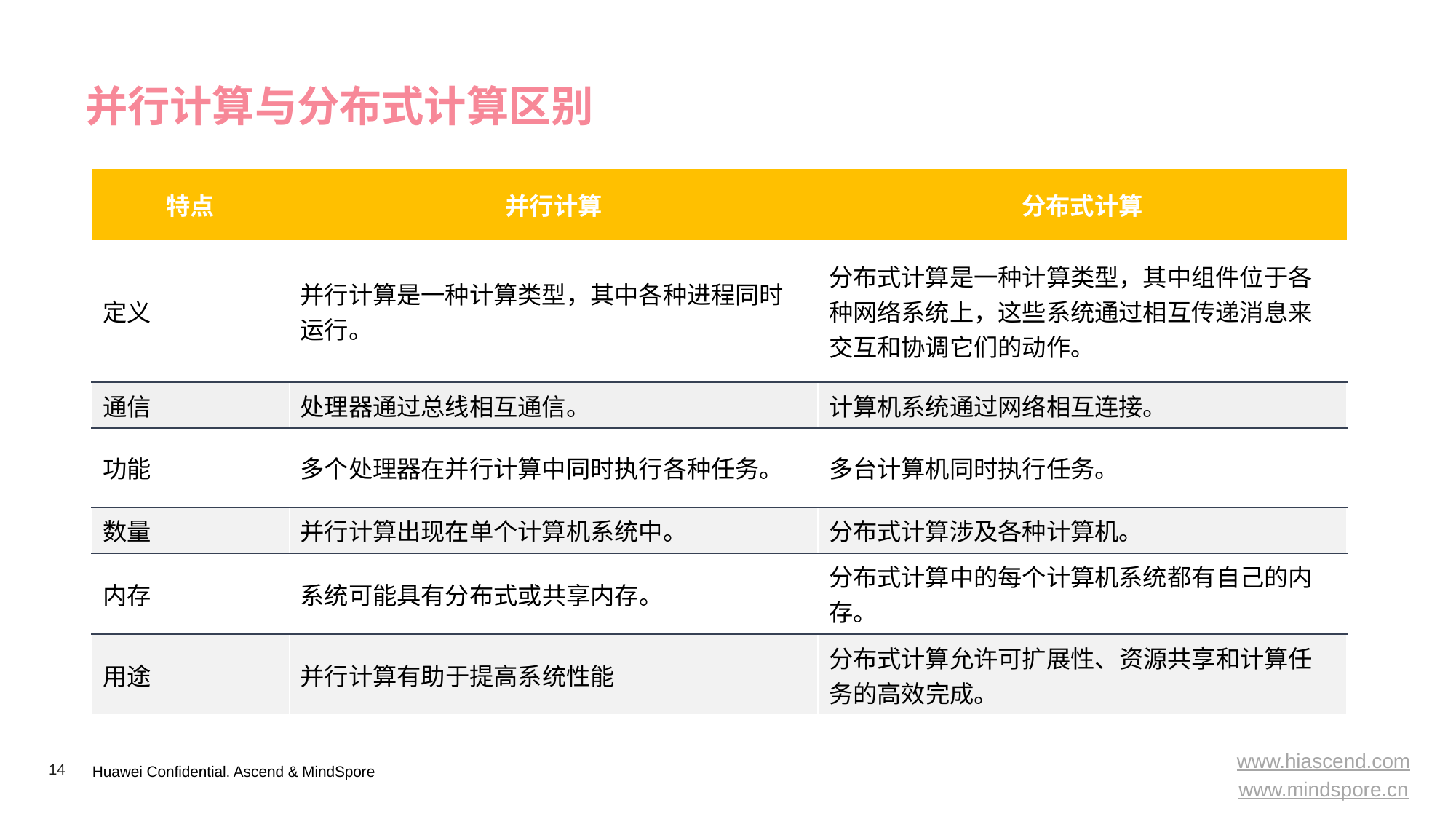

# 并行计算与分布式计算区别
| 特点 | 并行计算 | 分布式计算 |
| --- | --- | --- |
| 定义 | 并行计算是一种计算类型，其中各种进程同时运行。 | 分布式计算是一种计算类型，其中组件位于各种网络系统上，这些系统通过相互传递消息来交互和协调它们的动作。 |
| 通信 | 处理器通过总线相互通信。 | 计算机系统通过网络相互连接。 |
| 功能 | 多个处理器在并行计算中同时执行各种任务。 | 多台计算机同时执行任务。 |
| 数量 | 并行计算出现在单个计算机系统中。 | 分布式计算涉及各种计算机。 |
| 内存 | 系统可能具有分布式或共享内存。 | 分布式计算中的每个计算机系统都有自己的内存。 |
| 用途 | 并行计算有助于提高系统性能 | 分布式计算允许可扩展性、资源共享和计算任务的高效完成。 |